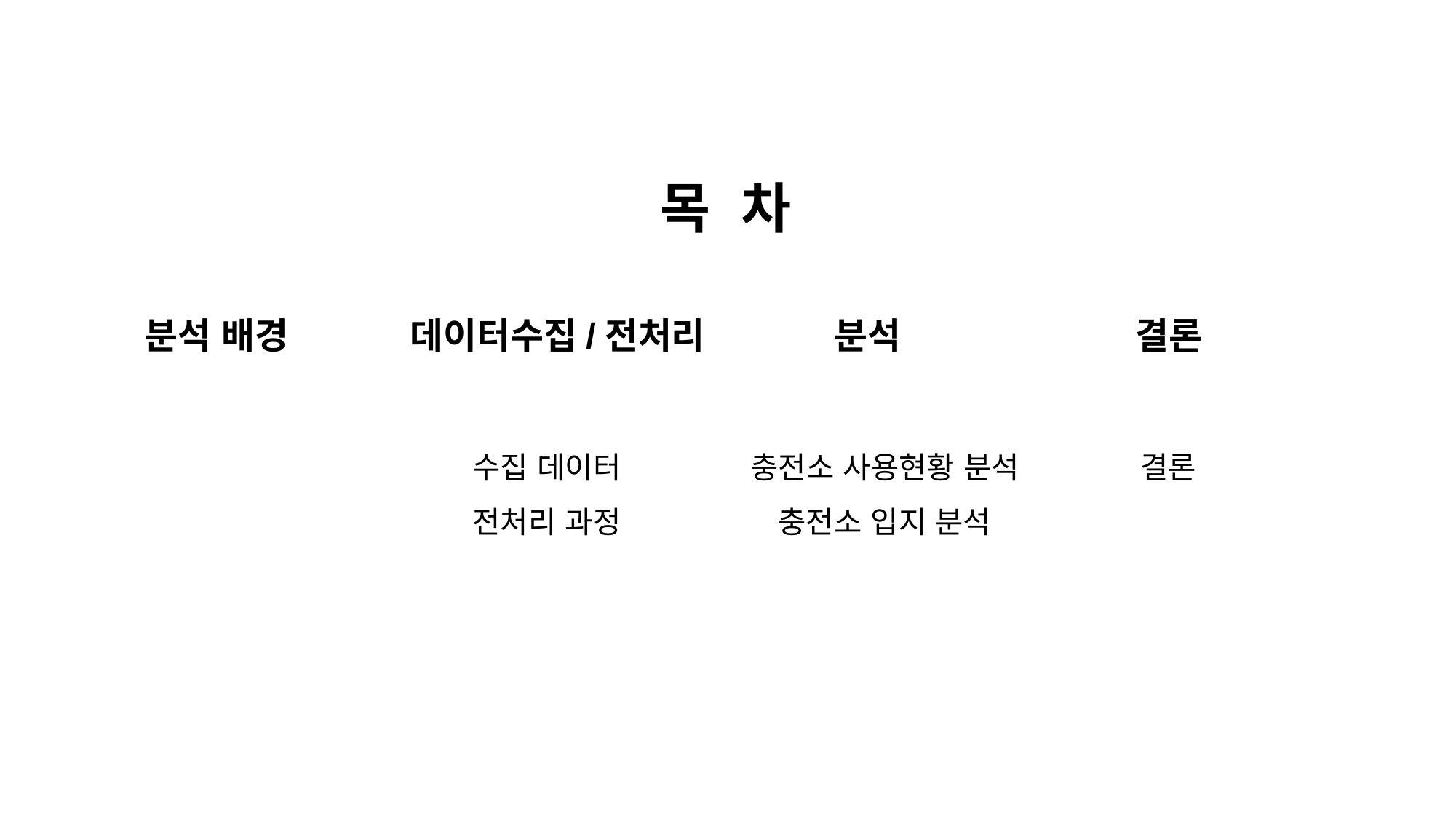

목  차
분석 배경
데이터수집/전처리
분석
결론
수집 데이터
전처리 과정
충전소 사용현황 분석
충전소 입지 분석
결론